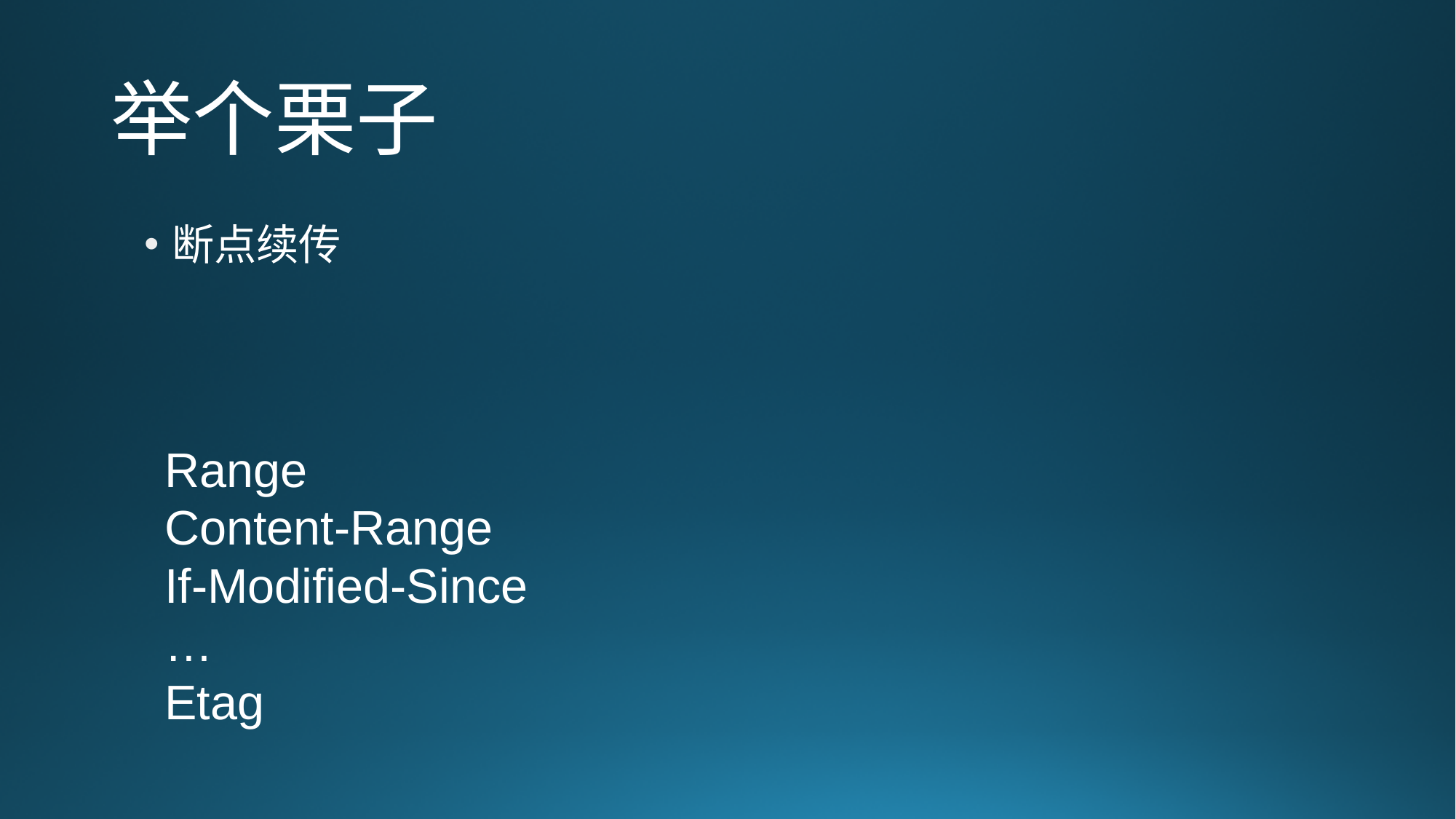

# 举个栗子
断点续传

Range
Content-Range
If-Modified-Since
…
Etag